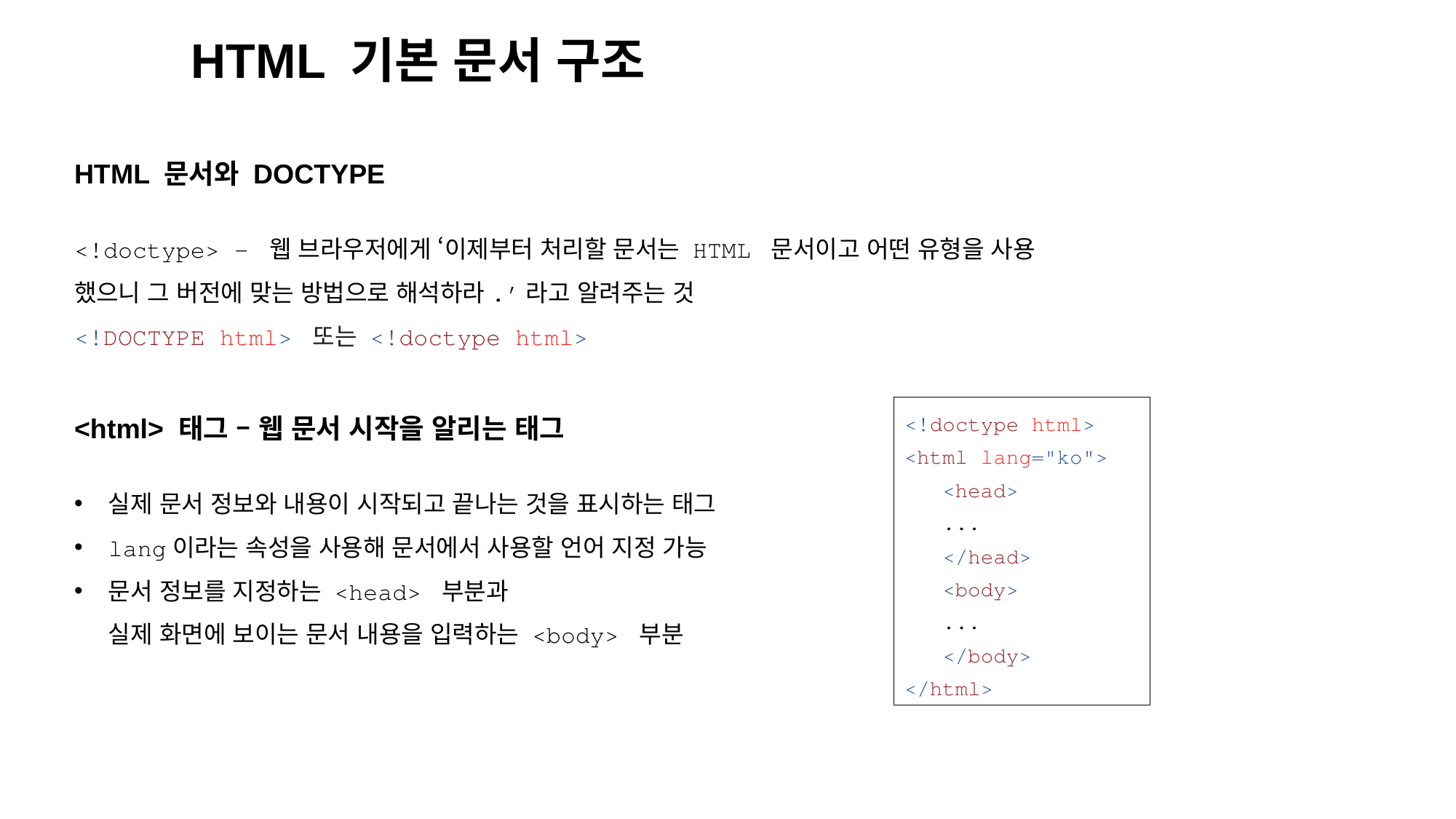

HTML 기본 문서 구조
01-3
HTML 문서와 DOCTYPE
<!doctype> - 웹 브라우저에게 ‘이제부터 처리할 문서는 HTML 문서이고 어떤 유형을 사용
했으니 그 버전에 맞는 방법으로 해석하라.’라고 알려주는 것
<!DOCTYPE html> 또는 <!doctype html>
<!doctype html>
<html lang="ko">
   <head>
   ...
   </head>
   <body>
   ...
   </body>
</html>
<html> 태그 – 웹 문서 시작을 알리는 태그
실제 문서 정보와 내용이 시작되고 끝나는 것을 표시하는 태그
lang이라는 속성을 사용해 문서에서 사용할 언어 지정 가능
문서 정보를 지정하는 <head> 부분과
실제 화면에 보이는 문서 내용을 입력하는 <body> 부분